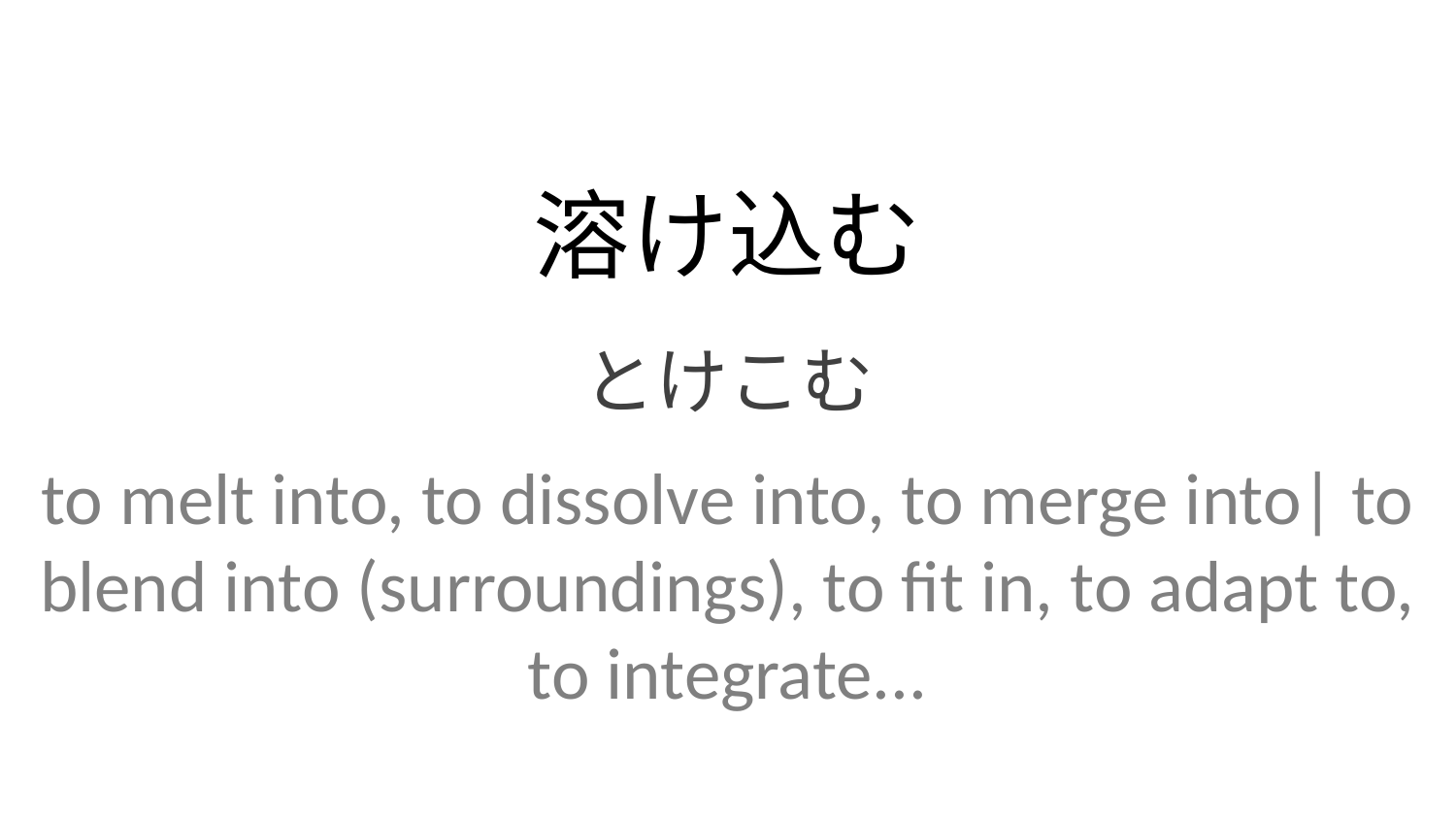

溶け込む

とけこむ
to melt into, to dissolve into, to merge into| to blend into (surroundings), to fit in, to adapt to, to integrate...